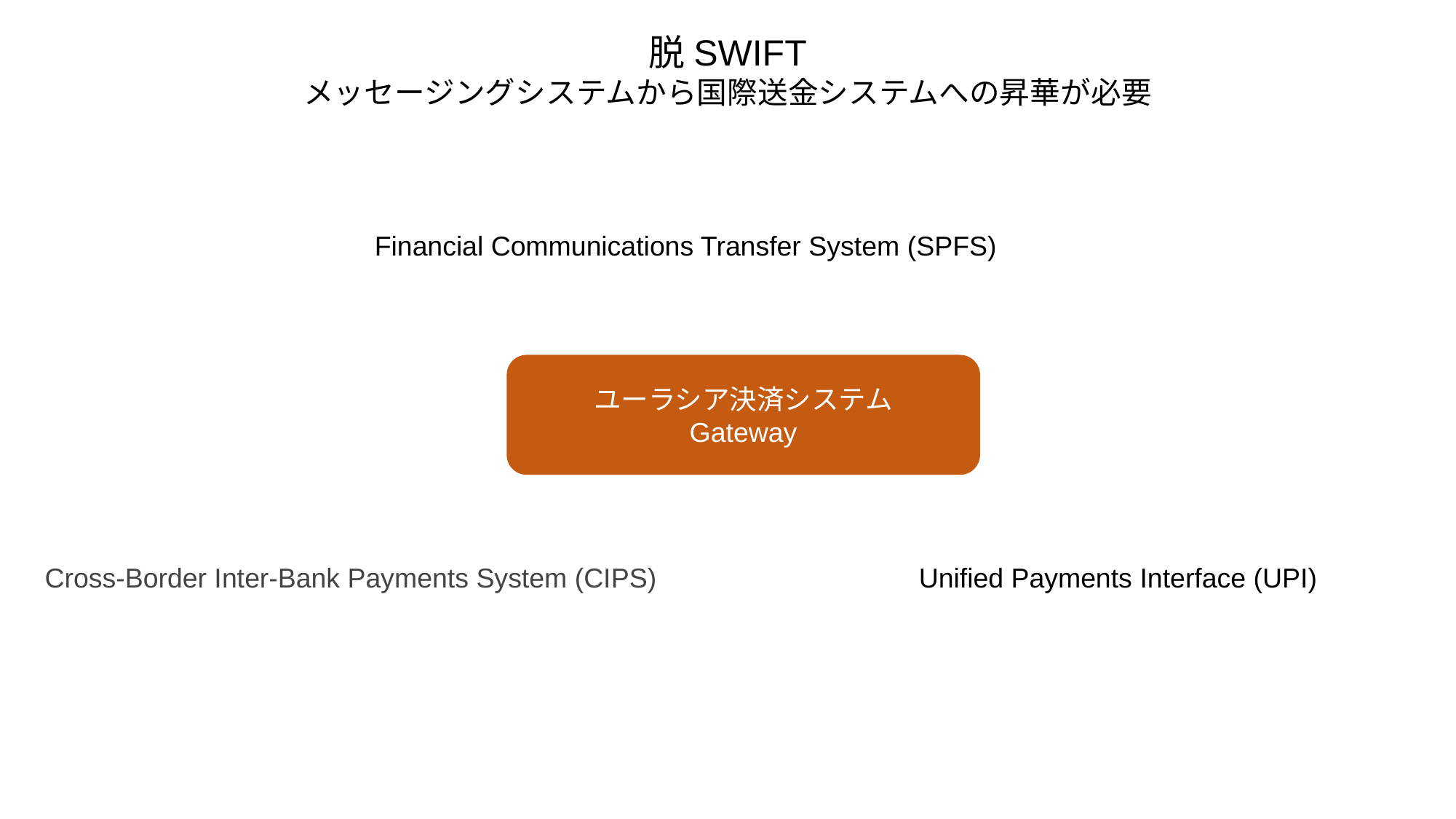

脱SWIFT
メッセージングシステムから国際送金システムへの昇華が必要
Financial Communications Transfer System (SPFS)
ユーラシア決済システム
Gateway
Cross-Border Inter-Bank Payments System (CIPS)
Unified Payments Interface (UPI)